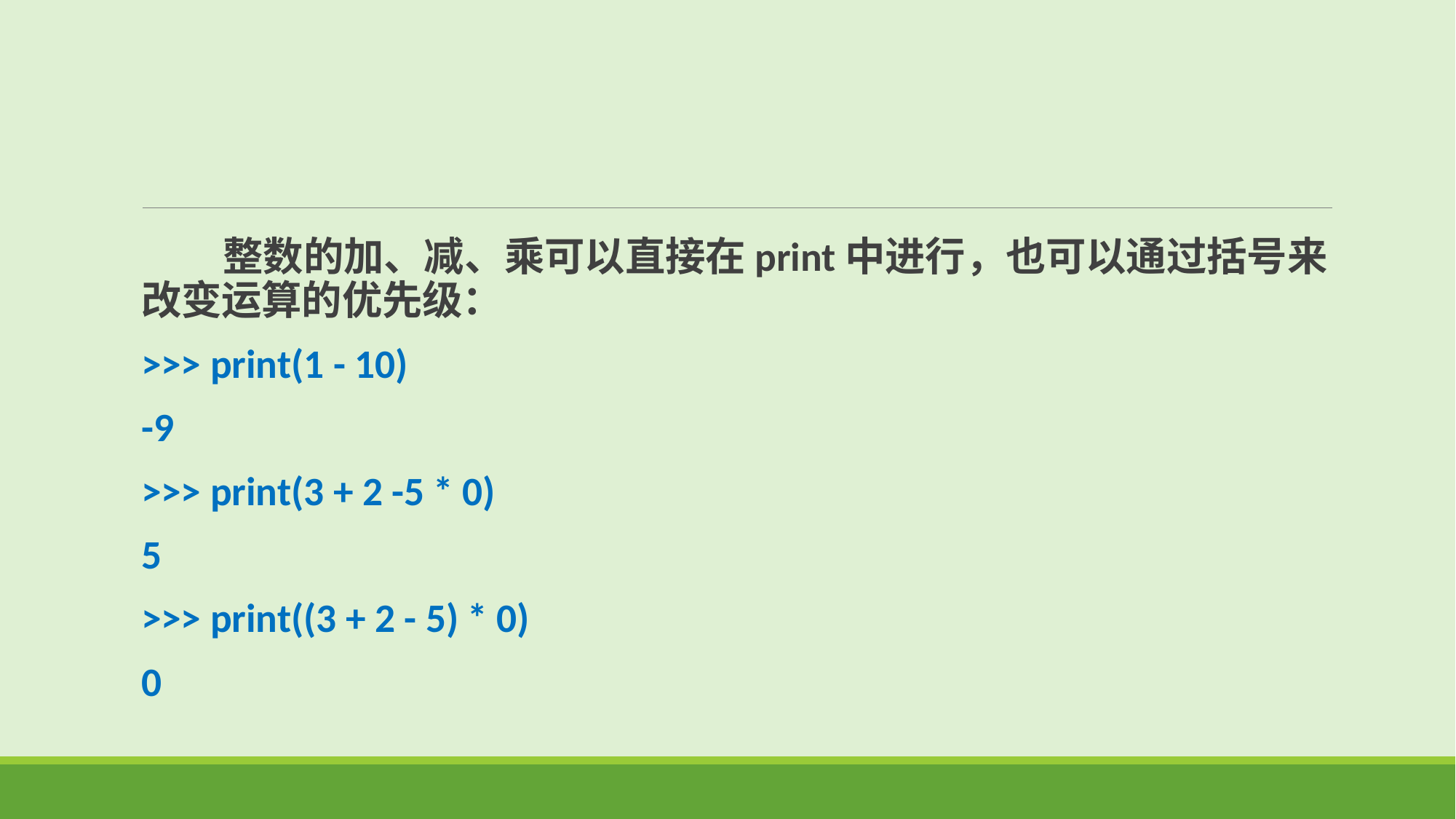

整数的加、减、乘可以直接在print中进行，也可以通过括号来改变运算的优先级：
>>> print(1 - 10)
-9
>>> print(3 + 2 -5 * 0)
5
>>> print((3 + 2 - 5) * 0)
0